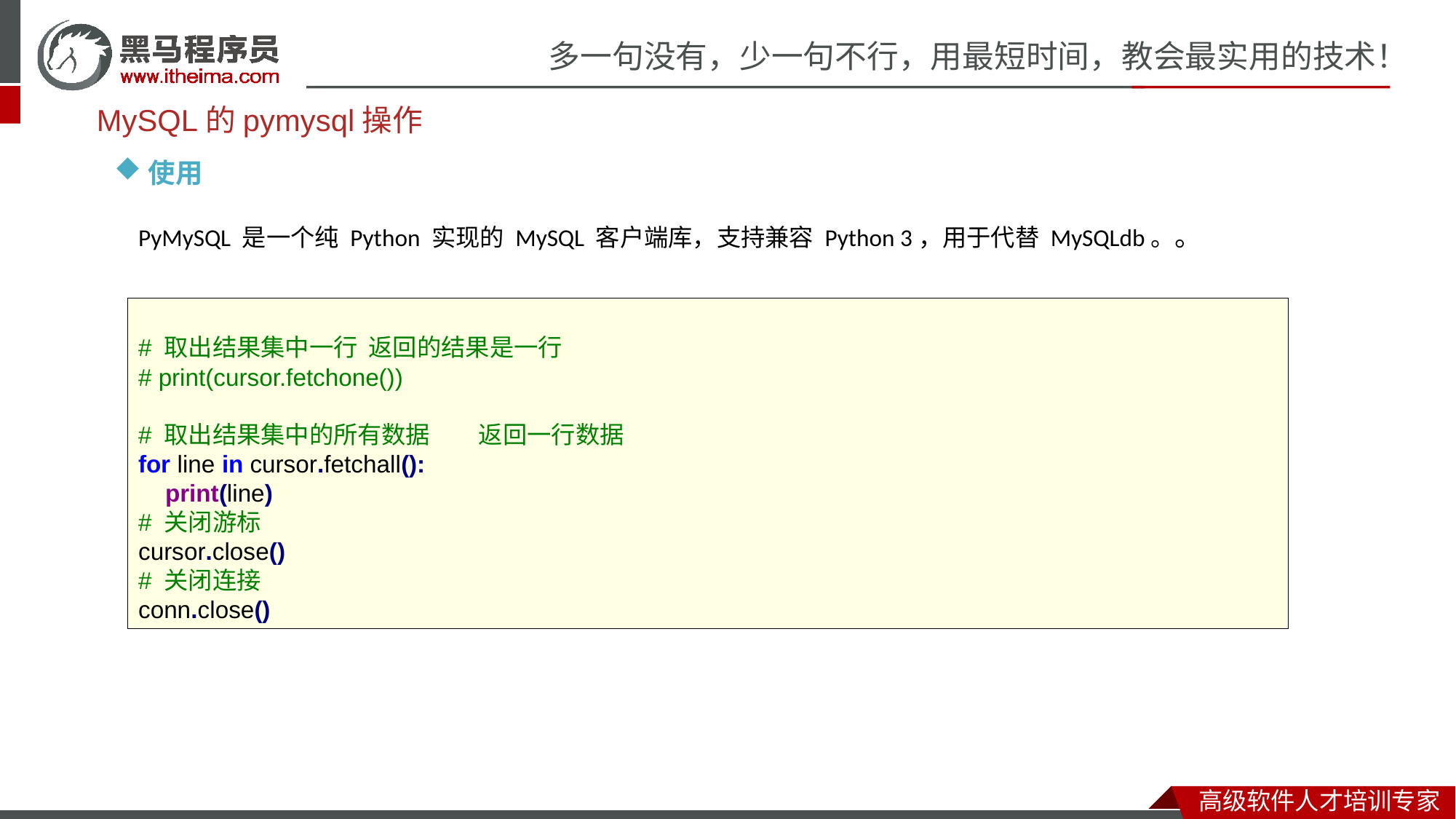

MySQL的pymysql操作
使用
PyMySQL 是一个纯 Python 实现的 MySQL 客户端库，支持兼容 Python 3，用于代替 MySQLdb。。

# 取出结果集中一行  返回的结果是一行
# print(cursor.fetchone())

# 取出结果集中的所有数据　　返回一行数据
for line in cursor.fetchall():
    print(line)
# 关闭游标
cursor.close()
# 关闭连接
conn.close()